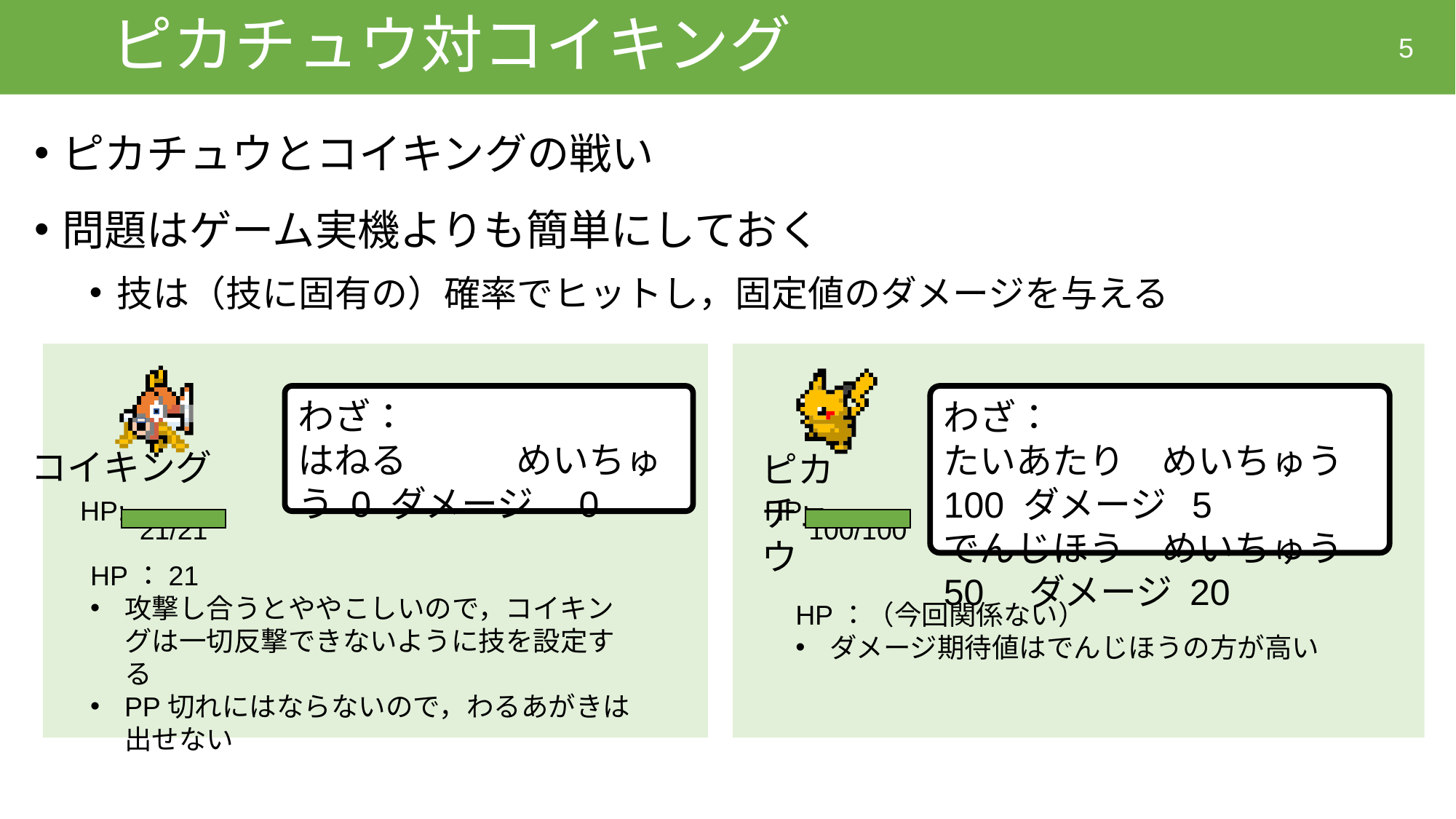

# ピカチュウ対コイキング
5
ピカチュウとコイキングの戦い
問題はゲーム実機よりも簡単にしておく
技は（技に固有の）確率でヒットし，固定値のダメージを与える

わざ：
はねる	めいちゅう 0 ダメージ　0
わざ：
たいあたり	めいちゅう 100 ダメージ  5
でんじほう	めいちゅう  50　ダメージ 20
コイキング
HP:
21/21

ピカチュウ
HP:
100/100

HP：21
攻撃し合うとややこしいので，コイキングは一切反撃できないように技を設定する
PP切れにはならないので，わるあがきは出せない
HP：（今回関係ない）
ダメージ期待値はでんじほうの方が高い